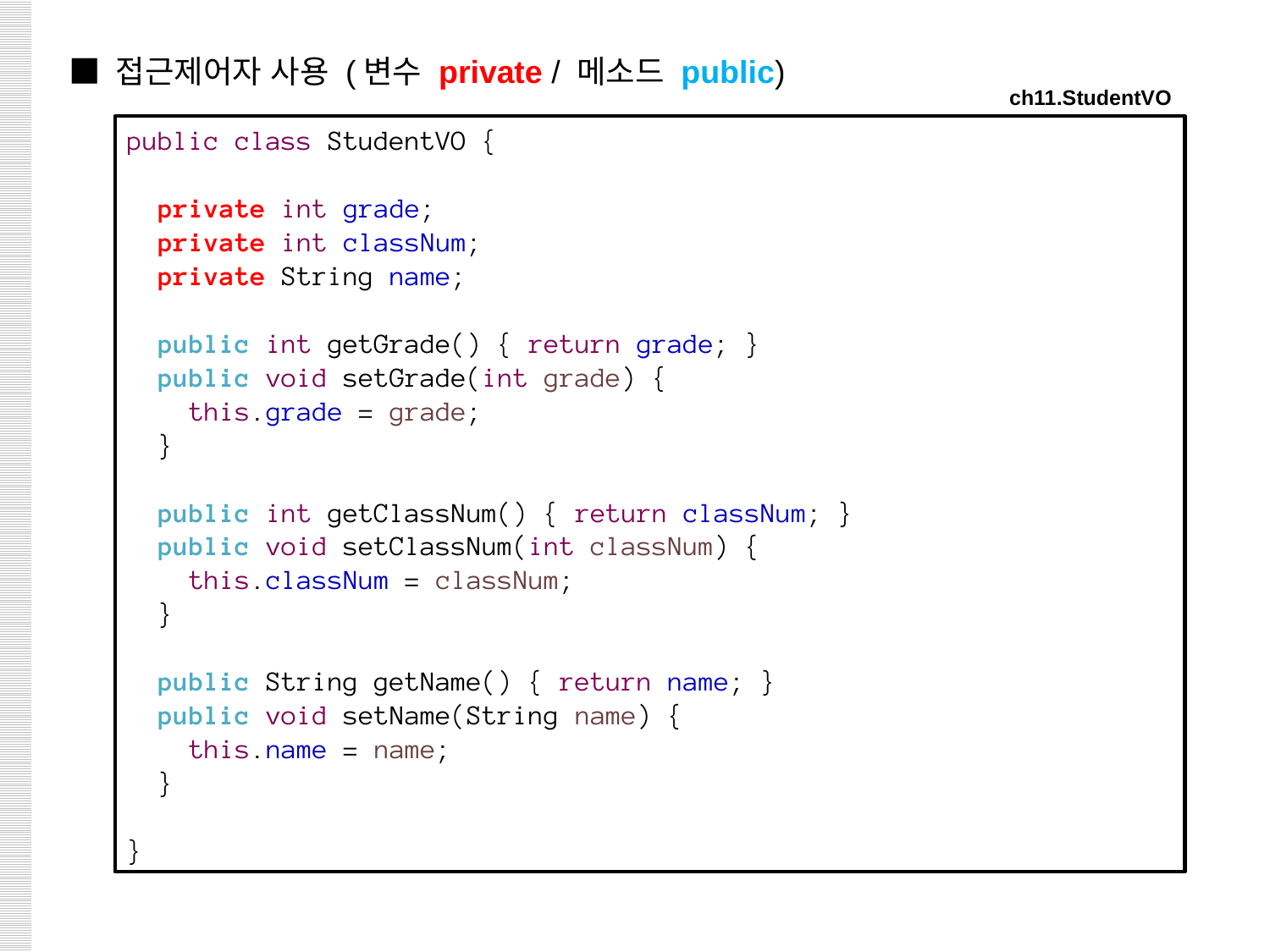

■ 접근제어자 사용 (변수 private / 메소드 public)
ch11.StudentVO
public class StudentVO {

  private int grade;
  private int classNum;
  private String name;

  public int getGrade() { return grade; }
  public void setGrade(int grade) {
    this.grade = grade;
  }

  public int getClassNum() { return classNum; }
  public void setClassNum(int classNum) {
    this.classNum = classNum;
  }

  public String getName() { return name; }
  public void setName(String name) {
    this.name = name;
  }

}